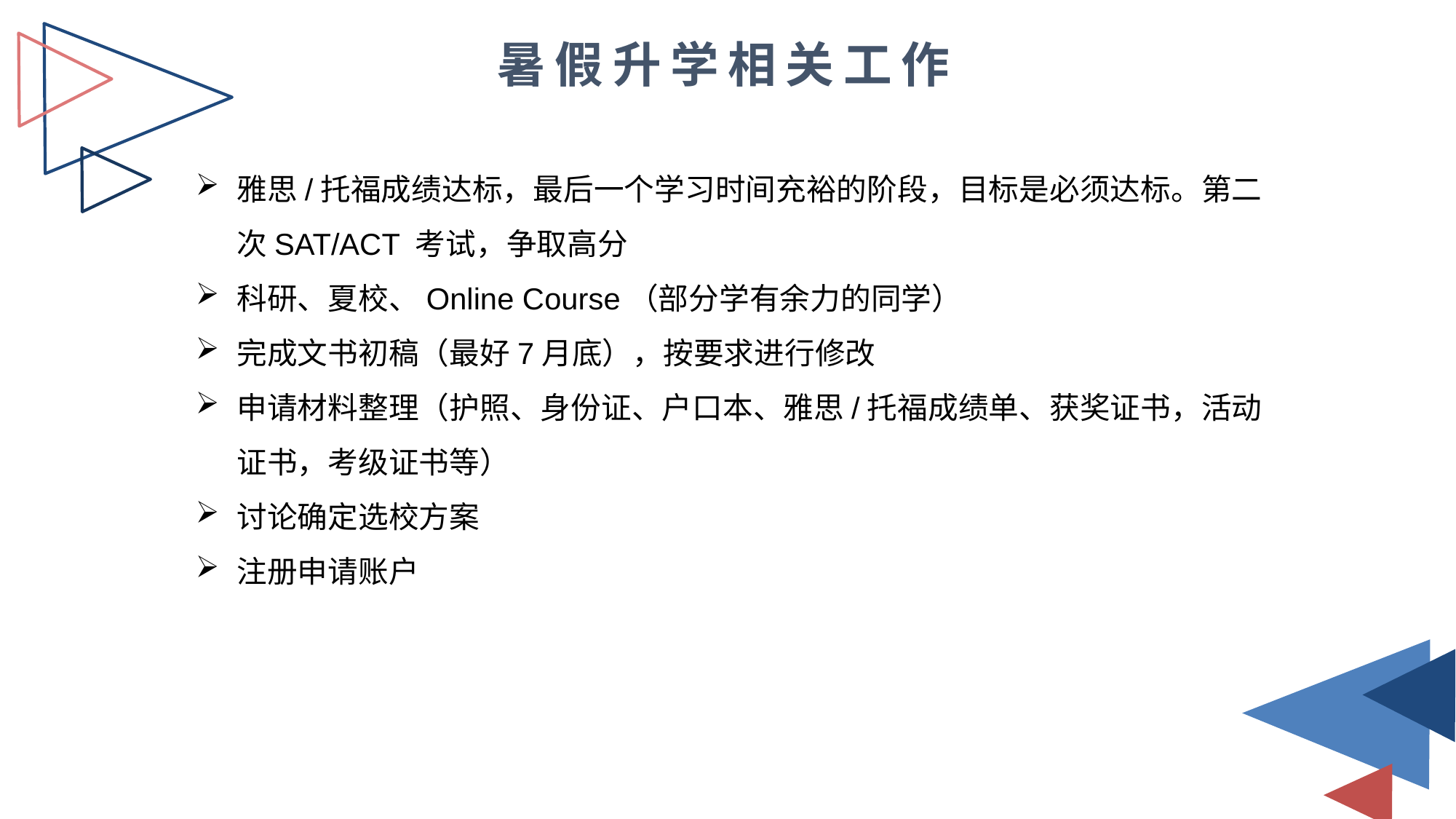

暑假升学相关工作
雅思/托福成绩达标，最后一个学习时间充裕的阶段，目标是必须达标。第二次SAT/ACT 考试，争取高分
科研、夏校、Online Course（部分学有余力的同学）
完成文书初稿（最好7月底），按要求进行修改
申请材料整理（护照、身份证、户口本、雅思/托福成绩单、获奖证书，活动证书，考级证书等）
讨论确定选校方案
注册申请账户